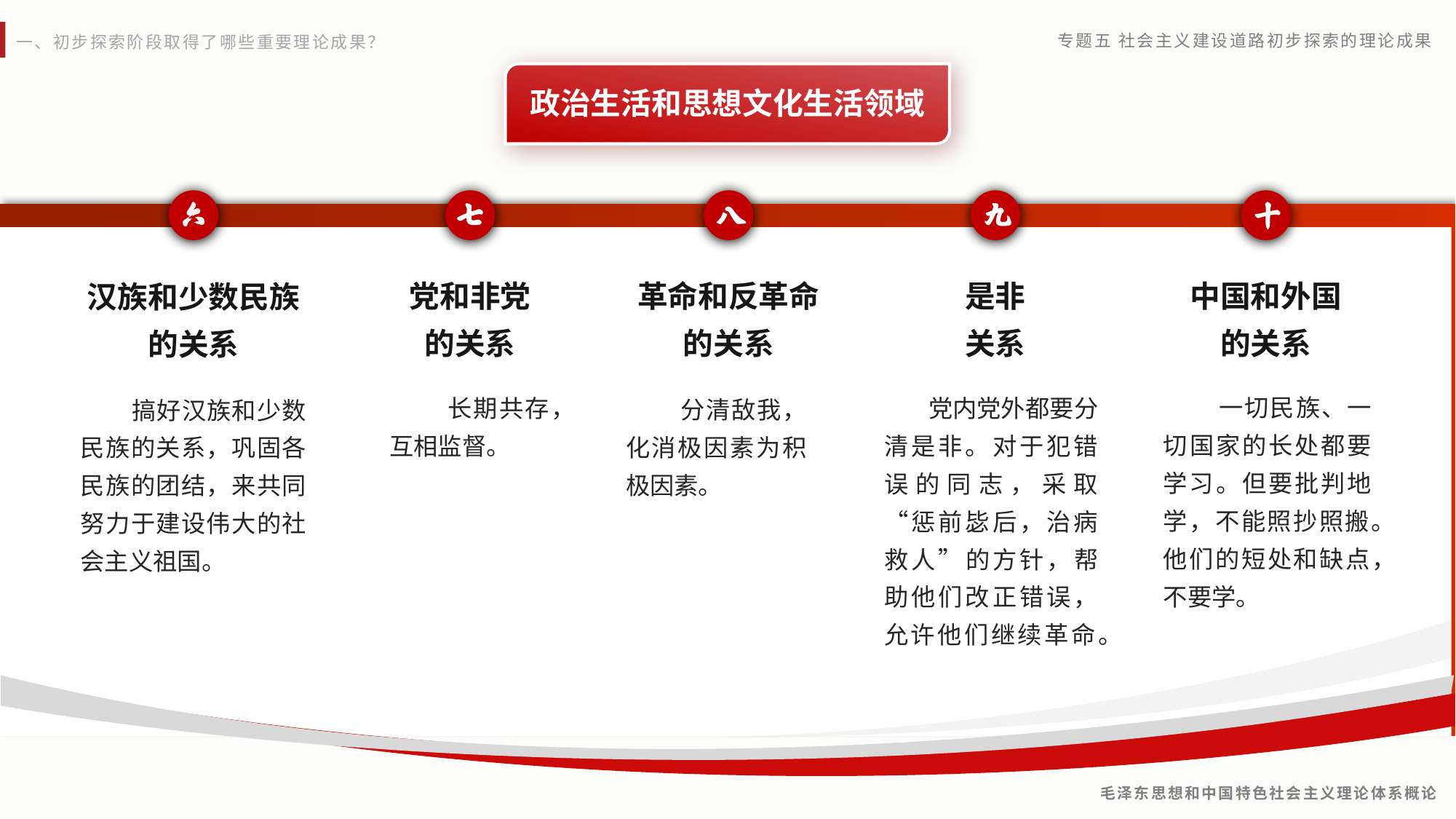

政治生活和思想文化生活领域

革命和反革命
的关系
是非
关系

党和非党
的关系
中国和外国
的关系
汉族和少数民族
的关系
       一切民族、一切国家的长处都要学习。但要批判地学，不能照抄照搬。他们的短处和缺点，不要学。
       党内党外都要分清是非。对于犯错误的同志，采取“惩前毖后，治病救人”的方针，帮助他们改正错误，允许他们继续革命。
       长期共存，互相监督。
       搞好汉族和少数民族的关系，巩固各民族的团结，来共同努力于建设伟大的社会主义祖国。
       分清敌我，化消极因素为积极因素。